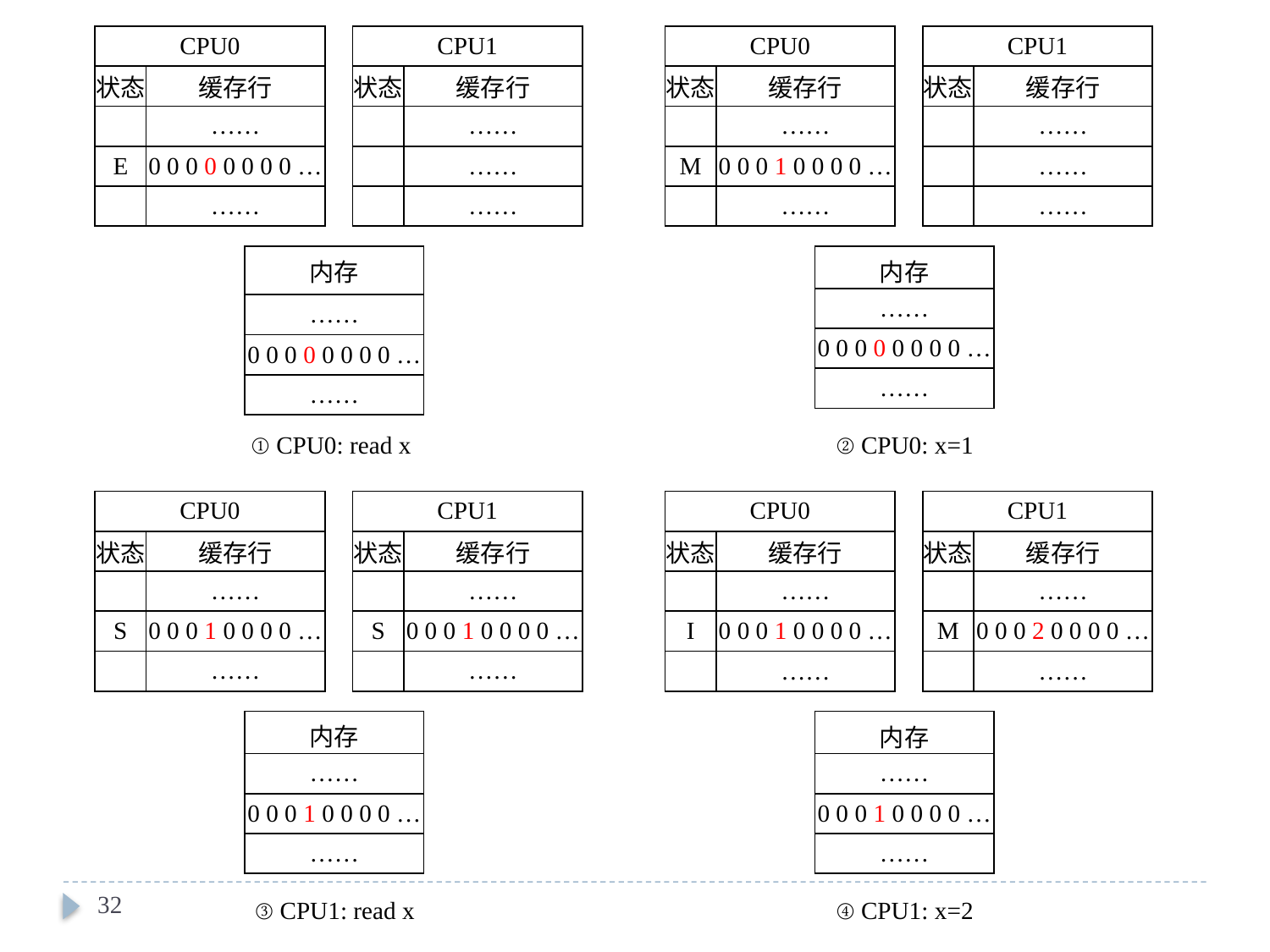

| CPU0 |  |
| --- | --- |
| 状态 | 缓存行 |
|  | …… |
| E | 0 0 0 0 0 0 0 0 … |
|  | …… |
| CPU1 |  |
| --- | --- |
| 状态 | 缓存行 |
|  | …… |
|  | …… |
|  | …… |
| CPU0 |  |
| --- | --- |
| 状态 | 缓存行 |
|  | …… |
| M | 0 0 0 1 0 0 0 0 … |
|  | …… |
| CPU1 |  |
| --- | --- |
| 状态 | 缓存行 |
|  | …… |
|  | …… |
|  | …… |
| 内存 |
| --- |
| …… |
| 0 0 0 0 0 0 0 0 … |
| …… |
| 内存 |
| --- |
| …… |
| 0 0 0 0 0 0 0 0 … |
| …… |
① CPU0: read x
② CPU0: x=1
| CPU0 |  |
| --- | --- |
| 状态 | 缓存行 |
|  | …… |
| S | 0 0 0 1 0 0 0 0 … |
|  | …… |
| CPU1 |  |
| --- | --- |
| 状态 | 缓存行 |
|  | …… |
| S | 0 0 0 1 0 0 0 0 … |
|  | …… |
| CPU0 |  |
| --- | --- |
| 状态 | 缓存行 |
|  | …… |
| I | 0 0 0 1 0 0 0 0 … |
|  | …… |
| CPU1 |  |
| --- | --- |
| 状态 | 缓存行 |
|  | …… |
| M | 0 0 0 2 0 0 0 0 … |
|  | …… |
| 内存 |
| --- |
| …… |
| 0 0 0 1 0 0 0 0 … |
| …… |
| 内存 |
| --- |
| …… |
| 0 0 0 1 0 0 0 0 … |
| …… |
32
③ CPU1: read x
④ CPU1: x=2